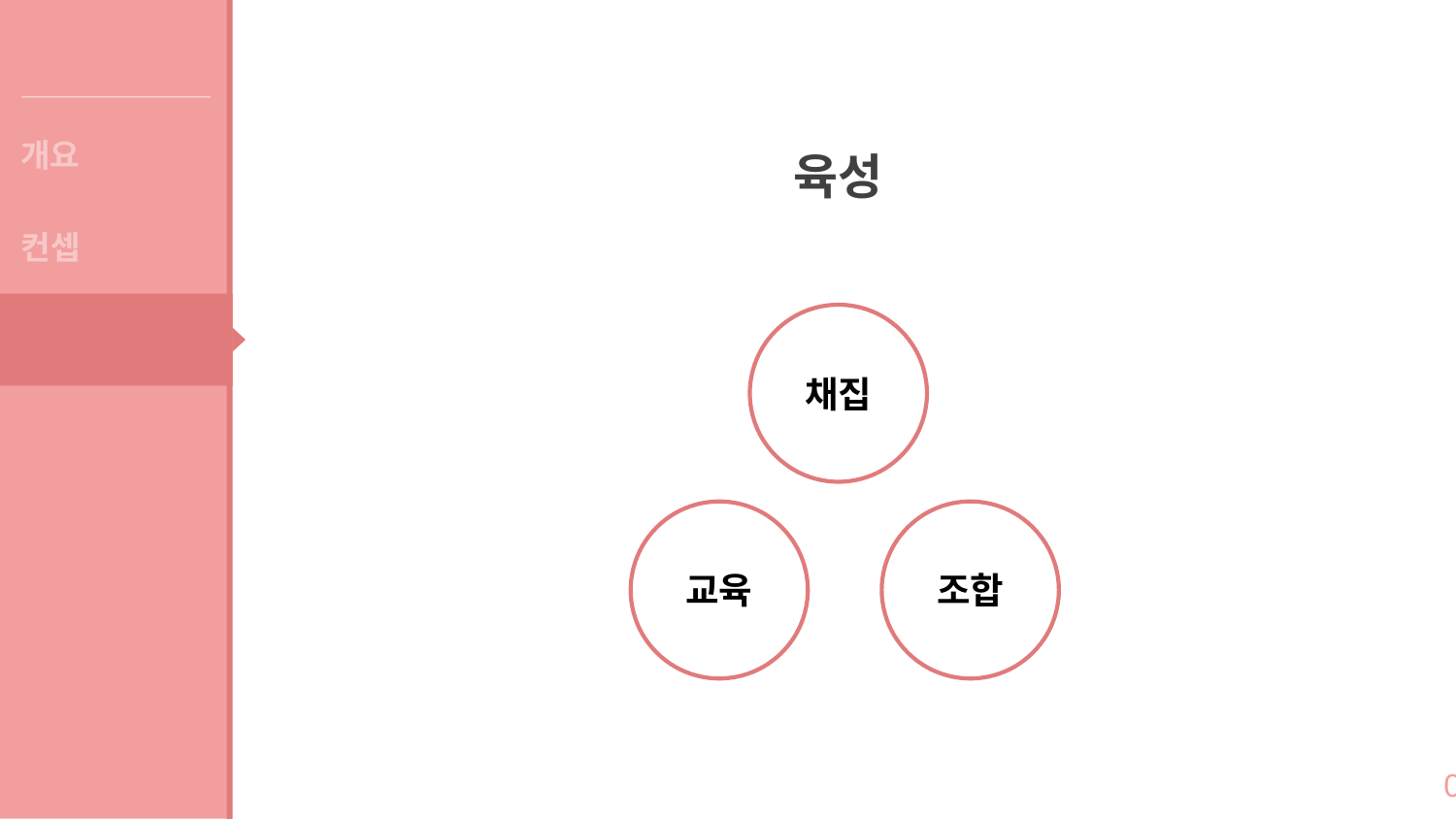

게임 소개

개요
육성

컨셉

채집
시스템

교육
조합